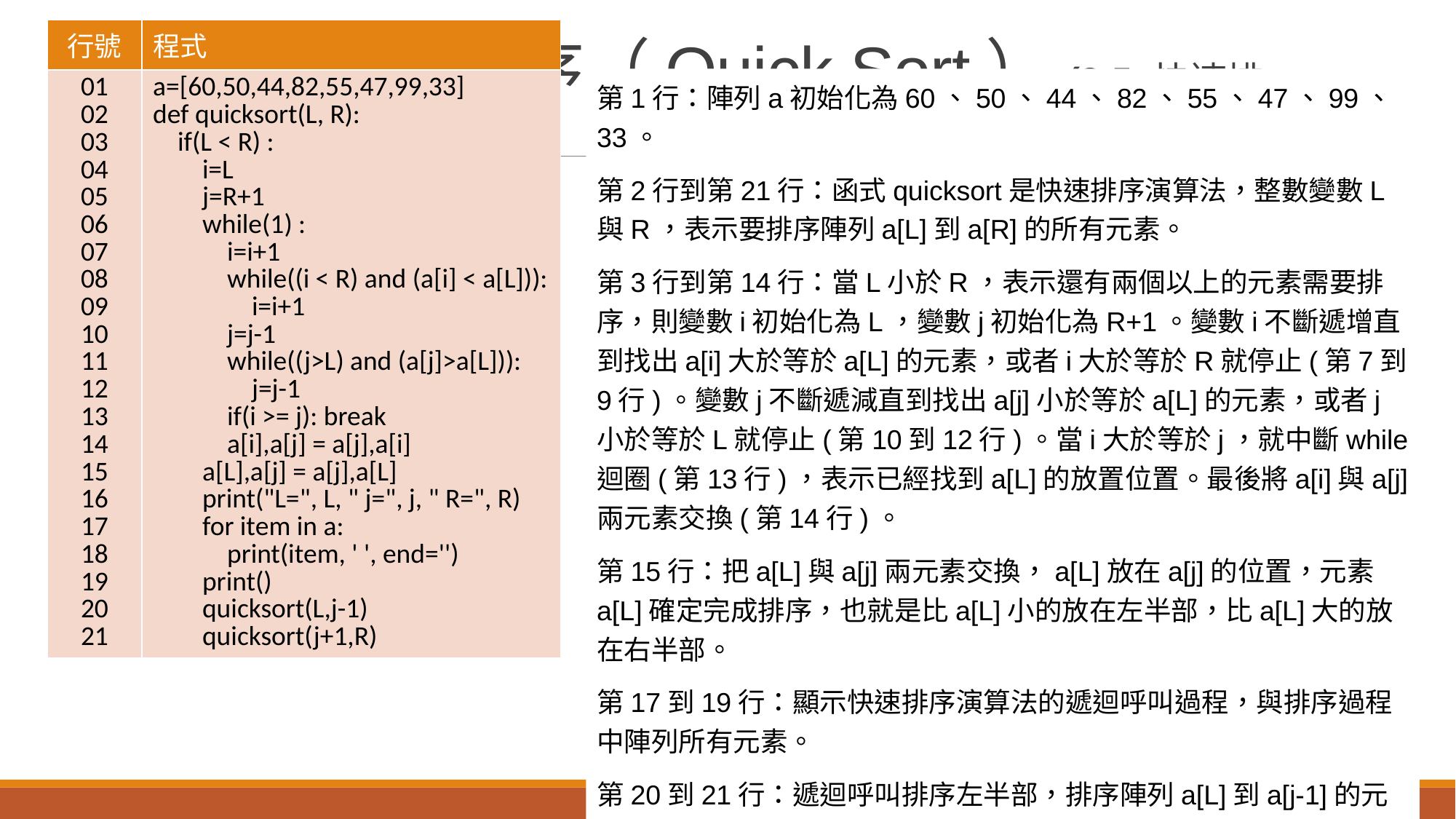

| 行號 | 程式 |
| --- | --- |
| 01 02 03 04 05 06 07 08 09 10 11 12 13 14 15 16 17 18 19 20 21 | a=[60,50,44,82,55,47,99,33] def quicksort(L, R): if(L < R) : i=L j=R+1 while(1) : i=i+1 while((i < R) and (a[i] < a[L])): i=i+1 j=j-1 while((j>L) and (a[j]>a[L])): j=j-1 if(i >= j): break a[i],a[j] = a[j],a[i] a[L],a[j] = a[j],a[L] print("L=", L, " j=", j, " R=", R) for item in a: print(item, ' ', end='') print() quicksort(L,j-1) quicksort(j+1,R) |
# 8-5　快速排序（Quick Sort）(8-5-快速排序.py)
第1行：陣列a初始化為60、50、44、82、55、47、99、33。
第2行到第21行：函式quicksort是快速排序演算法，整數變數L與R，表示要排序陣列a[L]到a[R]的所有元素。
第3行到第14行：當L小於R，表示還有兩個以上的元素需要排序，則變數i初始化為L，變數j初始化為R+1。變數i不斷遞增直到找出a[i]大於等於a[L]的元素，或者i大於等於R就停止(第7到9行)。變數j不斷遞減直到找出a[j]小於等於a[L]的元素，或者j小於等於L就停止(第10到12行)。當i大於等於j，就中斷while迴圈(第13行)，表示已經找到a[L]的放置位置。最後將a[i]與a[j]兩元素交換(第14行)。
第15行：把a[L]與a[j]兩元素交換，a[L]放在a[j]的位置，元素a[L]確定完成排序，也就是比a[L]小的放在左半部，比a[L]大的放在右半部。
第17到19行：顯示快速排序演算法的遞迴呼叫過程，與排序過程中陣列所有元素。
第20到21行：遞迴呼叫排序左半部，排序陣列a[L]到a[j-1]的元素，與遞迴呼叫排序右半部，排序陣列a[j+1]到a[R]的元素。
(1) 程式碼與解說